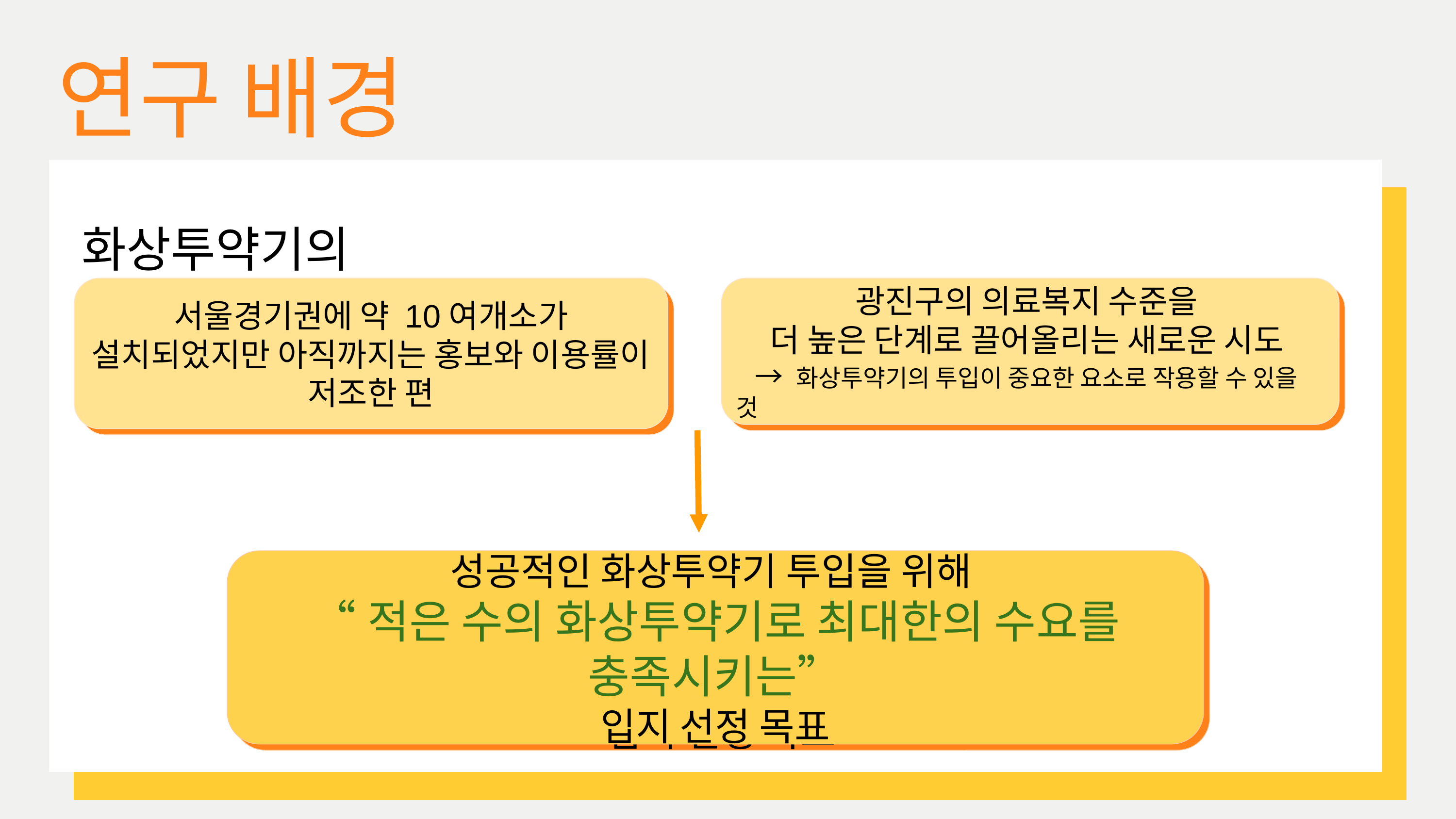

연구 배경

화상투약기의 필요성
서울경기권에 약 10여개소가 설치되었지만 아직까지는 홍보와 이용률이 저조한 편
광진구의 의료복지 수준을
더 높은 단계로 끌어올리는 새로운 시도
   → 화상투약기의 투입이 중요한 요소로 작용할 수 있을 것
화상투약기는 서울경기권에 약 10여개소가 설치되었지만 아직까지는 홍보와 이용률이 저조한 편
광진구의 의료복지 수준을
더 높은 단계로 끌어올리는 새로운 시도
→ 화상투약기의 투입이 중요한 요소로 작용할 수 있을 것
성공적인 화상투약기 투입을 위해
“적은 수의 화상투약기로 최대한의 수요를 충족시키는”
입지 선정 목표
성공적인 화상투약기 투입을 위해
적은 수의 화상투약기로 최대한의 수요를 충족시키는
입지 선정 목표